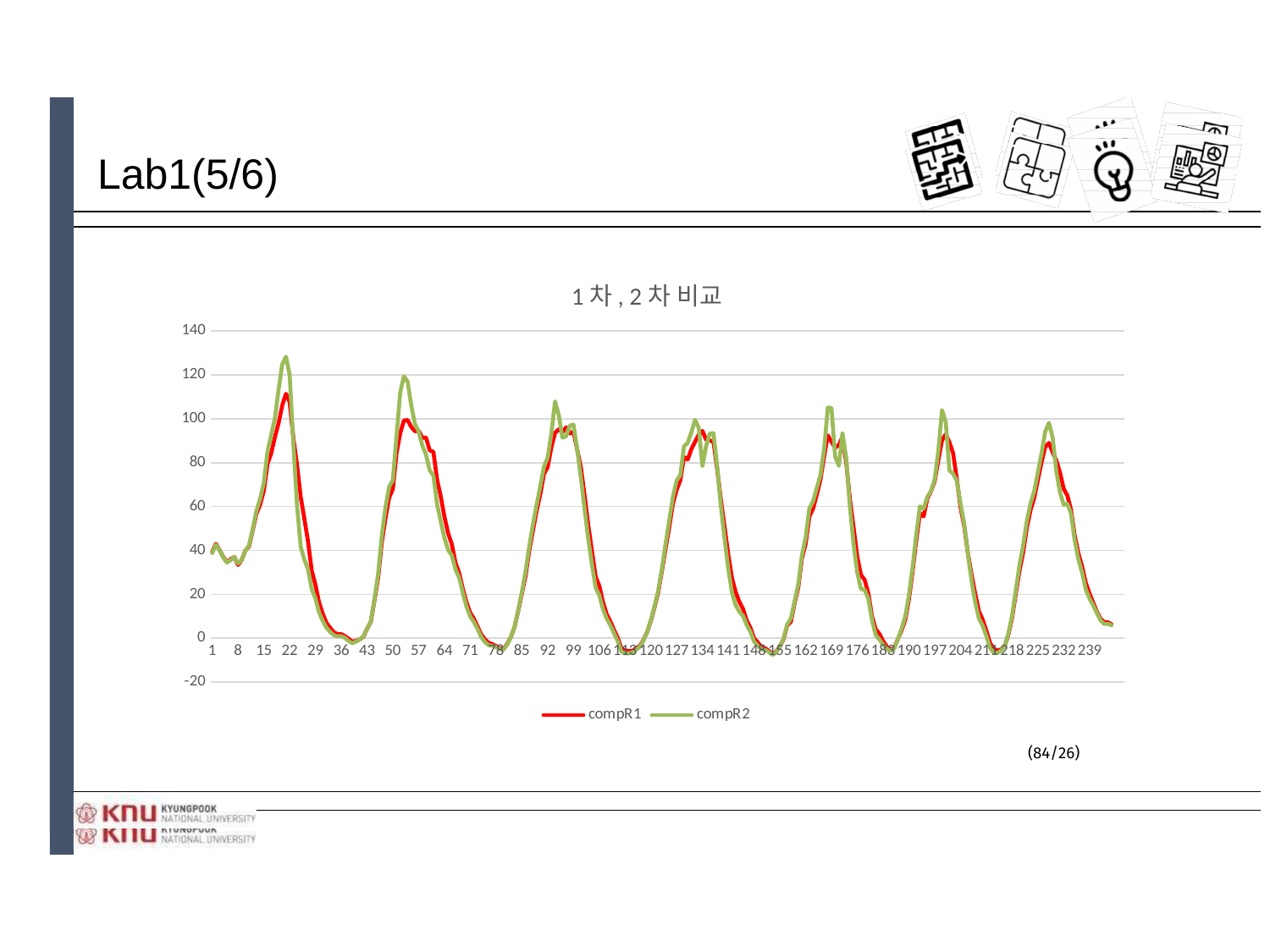

# Lab1(5/6)

### Chart: 1차, 2차 비교

| Category |  |  |
|---|---|---|
(84/26)